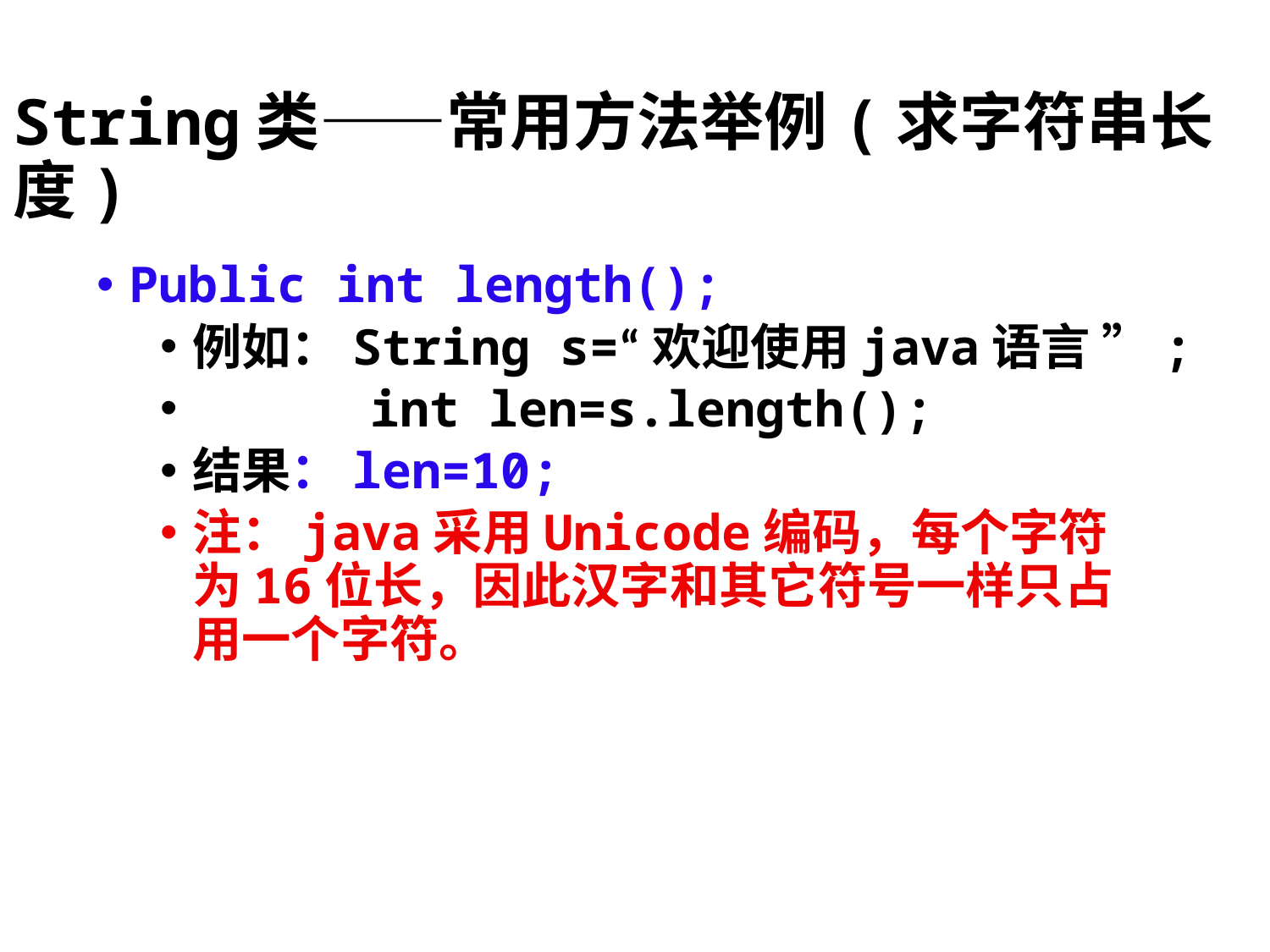

# String类——常用方法举例(求字符串长度)
Public int length();
例如：String s=“欢迎使用java语言 ”;
      int len=s.length();
结果：len=10;
注：java采用Unicode编码，每个字符为16位长，因此汉字和其它符号一样只占用一个字符。